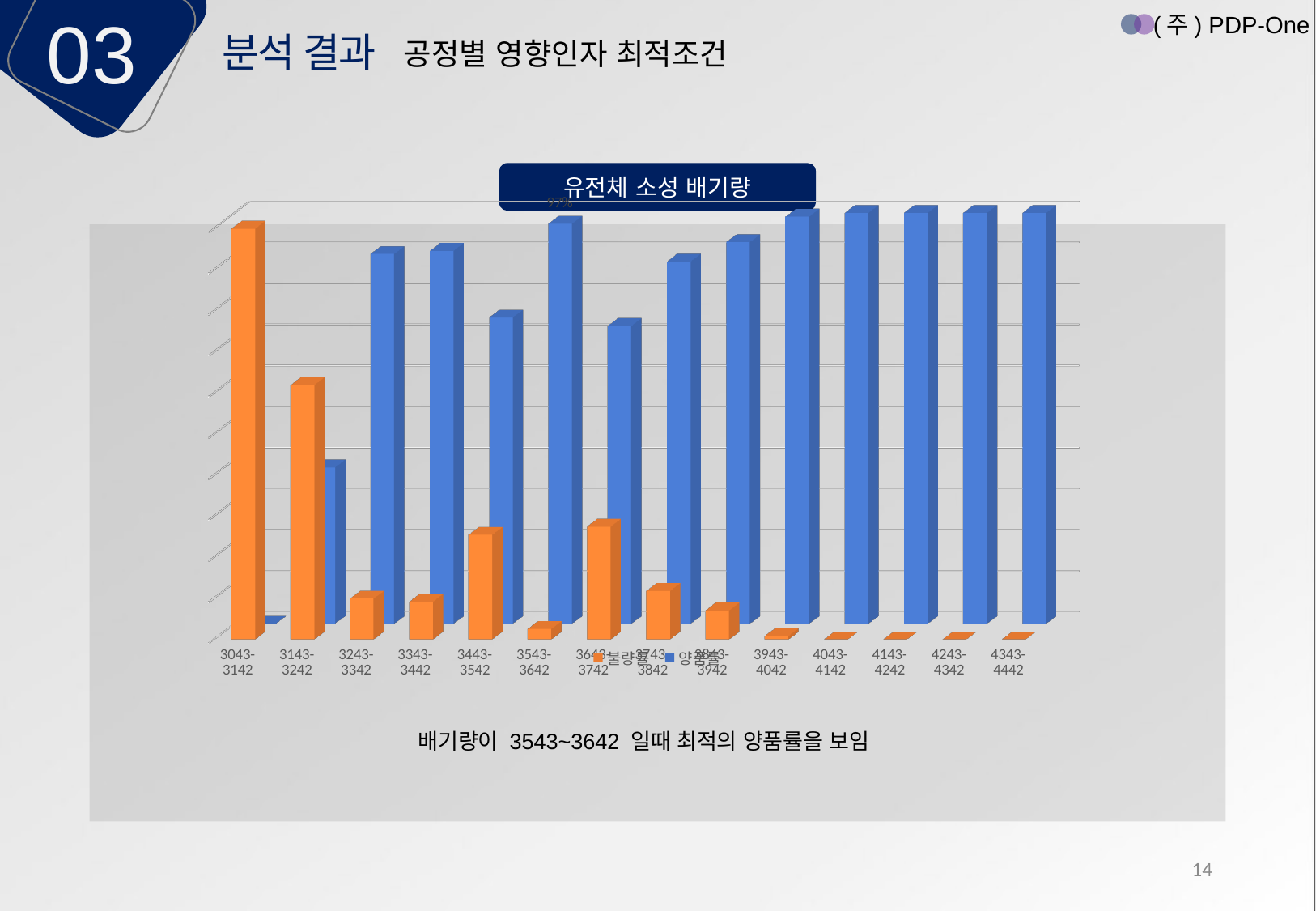

03
(주) PDP-One

분석 결과
공정별 영향인자 최적조건

유전체 소성 배기량

[unsupported chart]

배기량이 3543~3642 일때 최적의 양품률을 보임

14